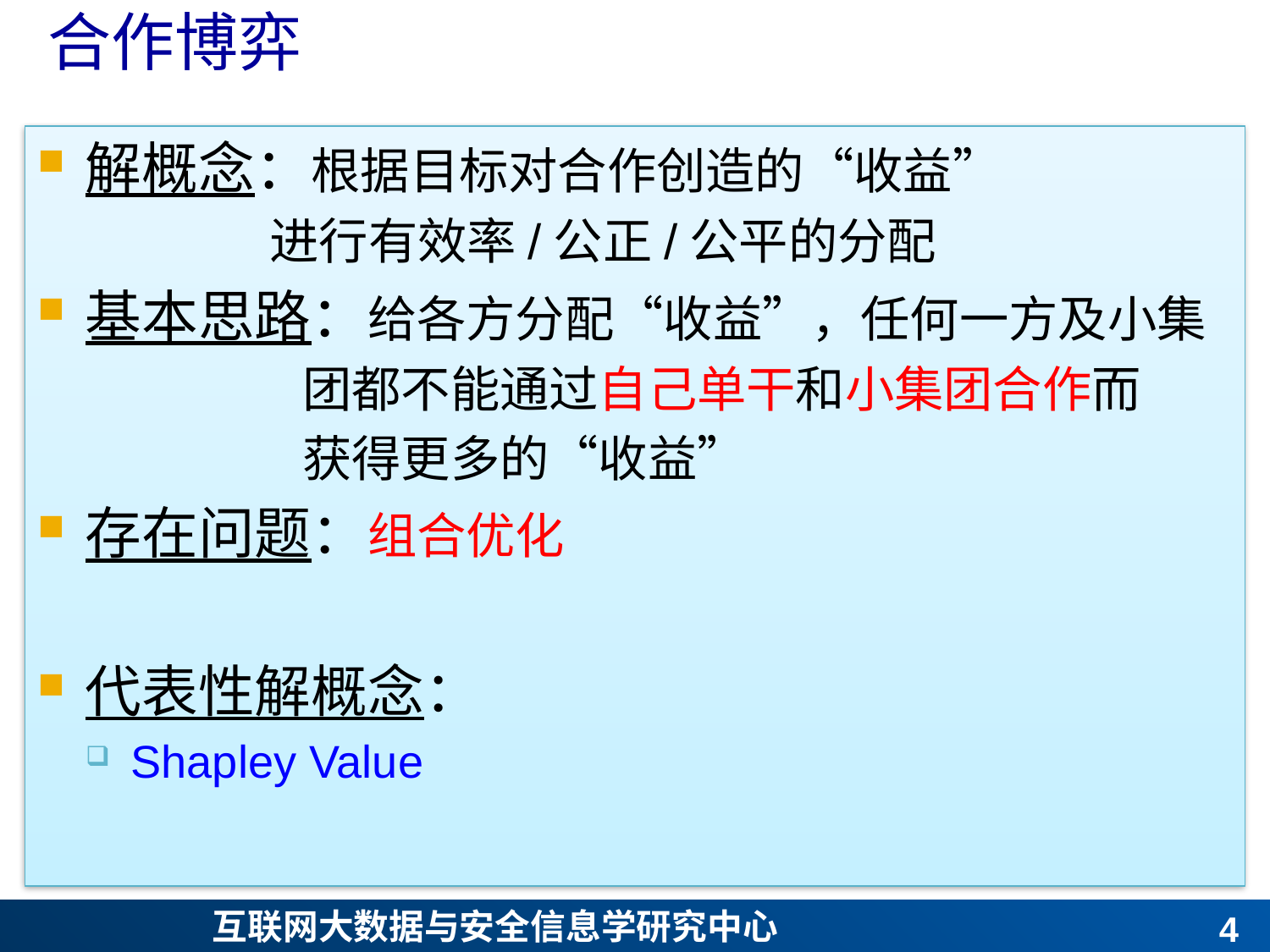

# 合作博弈
解概念：根据目标对合作创造的“收益”
                    进行有效率/公正/公平的分配
基本思路：给各方分配“收益”，任何一方及小集
                       团都不能通过自己单干和小集团合作而
                       获得更多的“收益”
存在问题：组合优化

代表性解概念：
Shapley Value
4